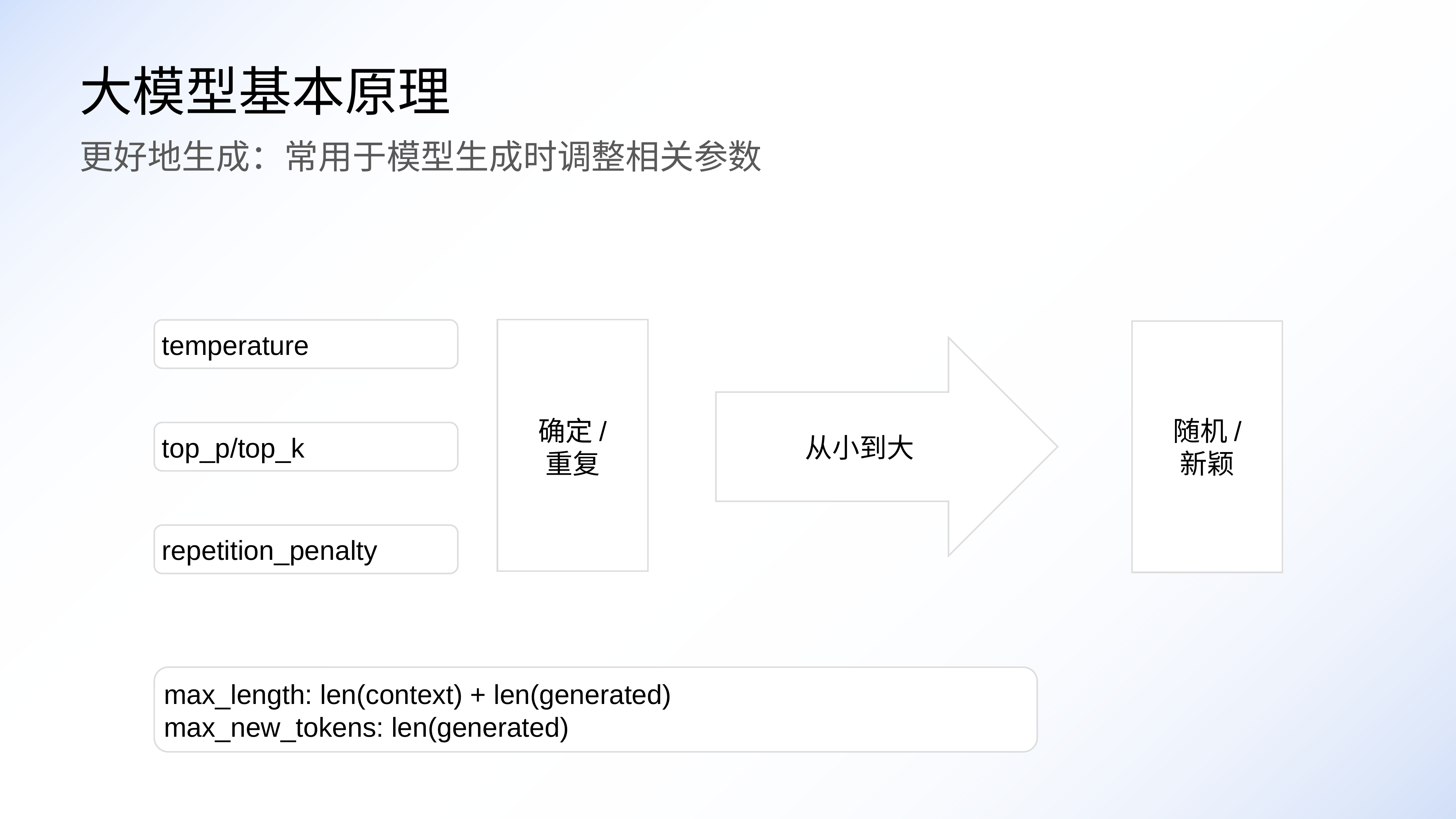

大模型基本原理
更好地生成：常用于模型生成时调整相关参数

从小到大

temperature

确定/
重复
随机/
新颖
top_p/top_k
repetition_penalty
max_length: len(context) + len(generated)
max_new_tokens: len(generated)